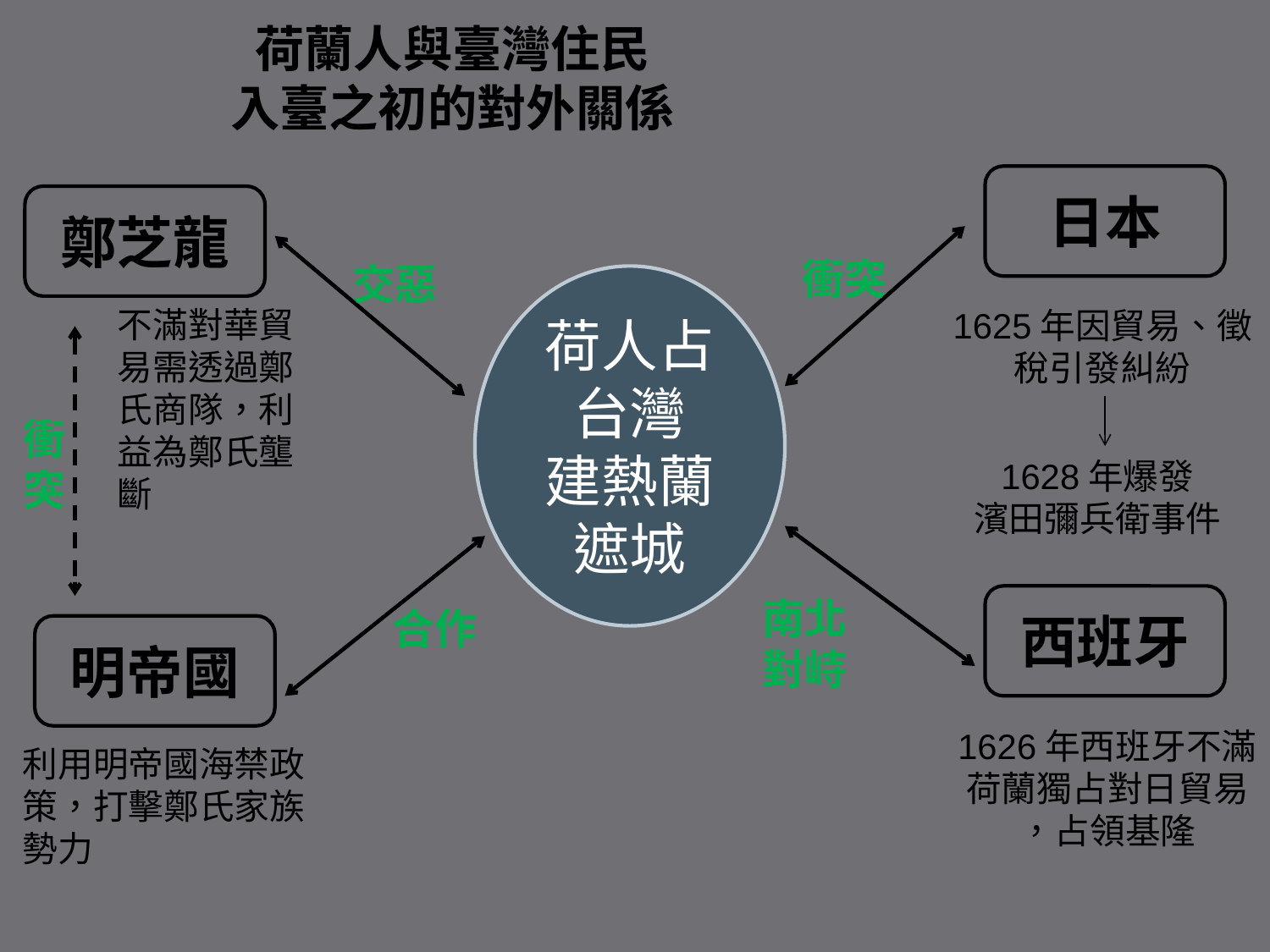

# 荷蘭人與臺灣住民 入臺之初的對外關係
日本
鄭芝龍
衝突
交惡
荷人占台灣
建熱蘭遮城
不滿對華貿易需透過鄭氏商隊，利益為鄭氏壟斷
1625年因貿易、徵稅引發糾紛
衝突
1628年爆發
濱田彌兵衛事件
南北對峙
西班牙
合作
明帝國
1626年西班牙不滿荷蘭獨占對日貿易
，占領基隆
利用明帝國海禁政策，打擊鄭氏家族勢力